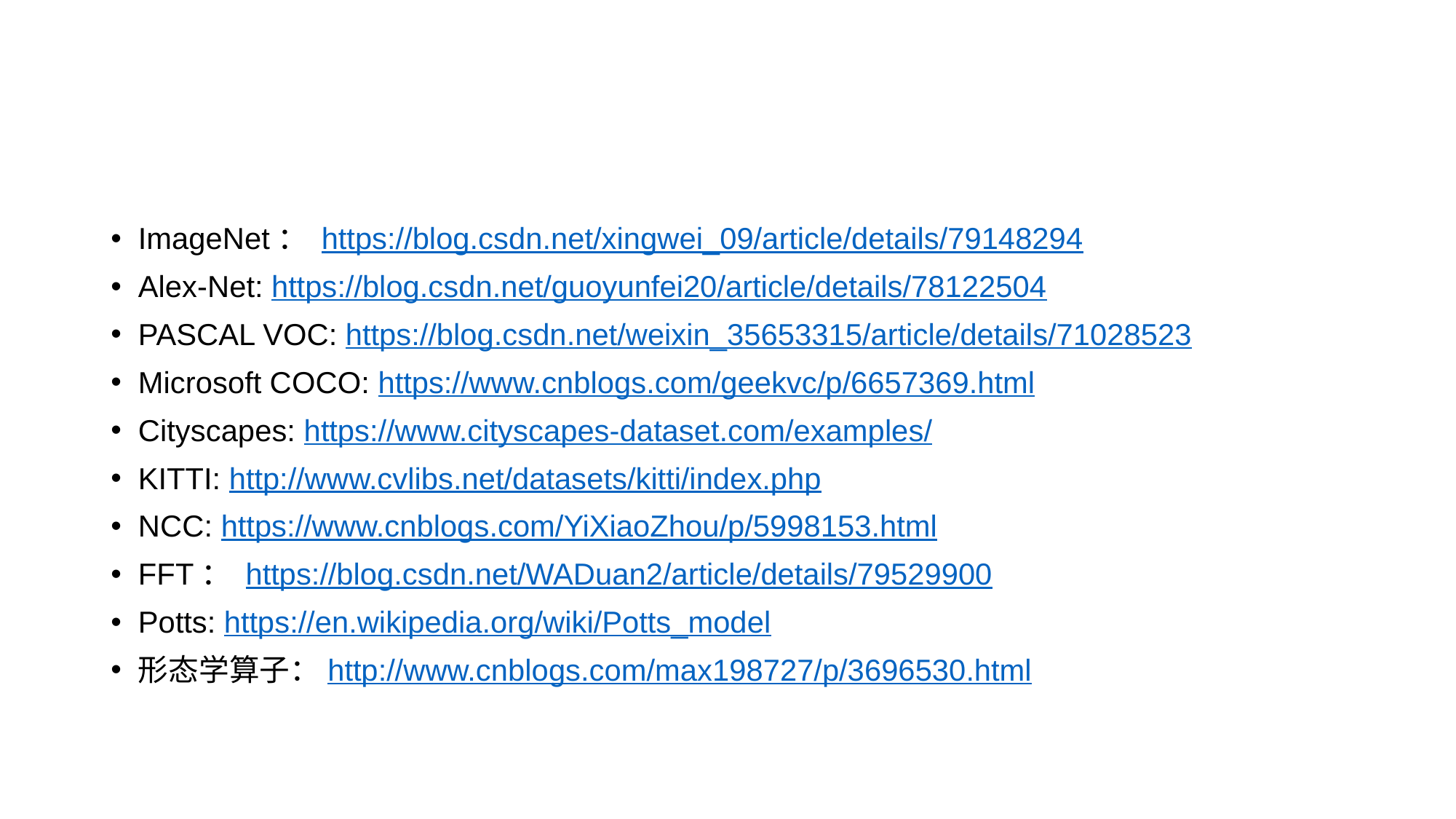

#
ImageNet： https://blog.csdn.net/xingwei_09/article/details/79148294
Alex-Net: https://blog.csdn.net/guoyunfei20/article/details/78122504
PASCAL VOC: https://blog.csdn.net/weixin_35653315/article/details/71028523
Microsoft COCO: https://www.cnblogs.com/geekvc/p/6657369.html
Cityscapes: https://www.cityscapes-dataset.com/examples/
KITTI: http://www.cvlibs.net/datasets/kitti/index.php
NCC: https://www.cnblogs.com/YiXiaoZhou/p/5998153.html
FFT： https://blog.csdn.net/WADuan2/article/details/79529900
Potts: https://en.wikipedia.org/wiki/Potts_model
形态学算子：http://www.cnblogs.com/max198727/p/3696530.html